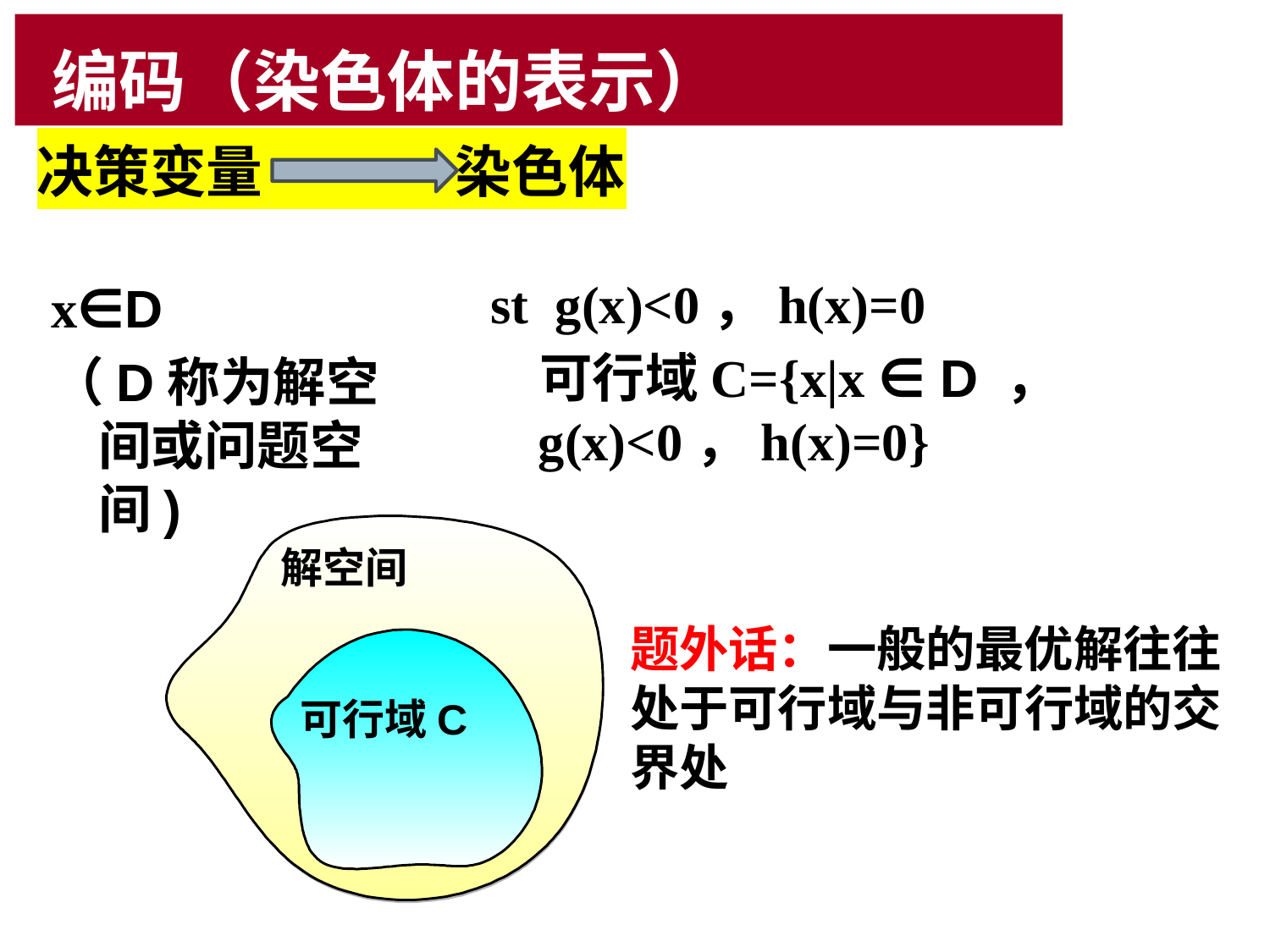

# 编码（染色体的表示）
决策变量               染色体

st  g(x)<0，h(x)=0
   可行域C={x|x ∈ D ， g(x)<0，h(x)=0}
x∈D
（D称为解空间或问题空间)

解空间

可行域C
题外话：一般的最优解往往处于可行域与非可行域的交界处